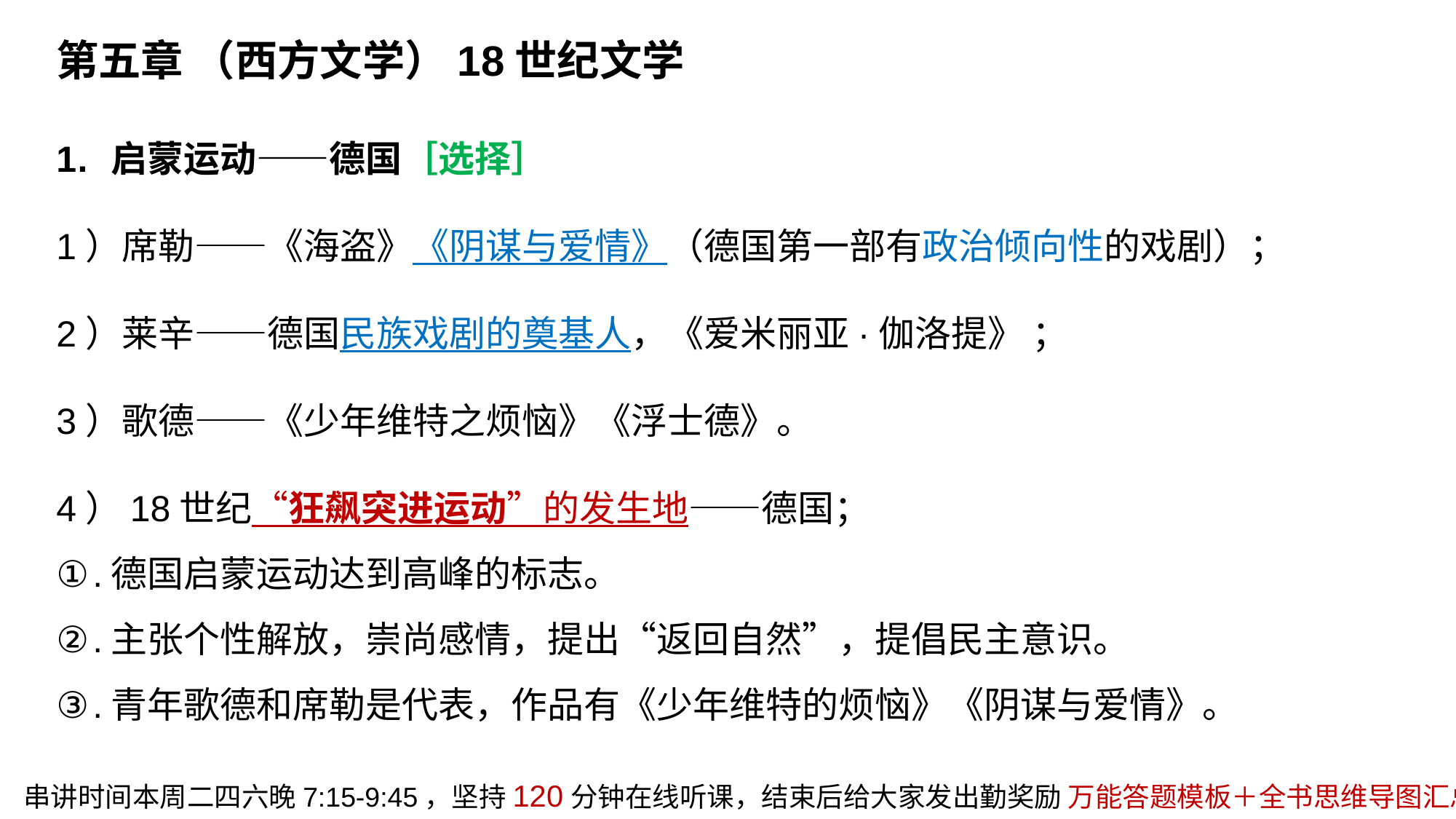

第五章 （西方文学）18世纪文学
启蒙运动——德国［选择］
1）席勒——《海盗》《阴谋与爱情》（德国第一部有政治倾向性的戏剧）；
2）莱辛——德国民族戏剧的奠基人，《爱米丽亚·伽洛提》 ；
3）歌德——《少年维特之烦恼》《浮士德》。
4）18世纪“狂飙突进运动”的发生地——德国；
德国启蒙运动达到高峰的标志。
主张个性解放，崇尚感情，提出“返回自然”，提倡民主意识。
青年歌德和席勒是代表，作品有《少年维特的烦恼》《阴谋与爱情》。